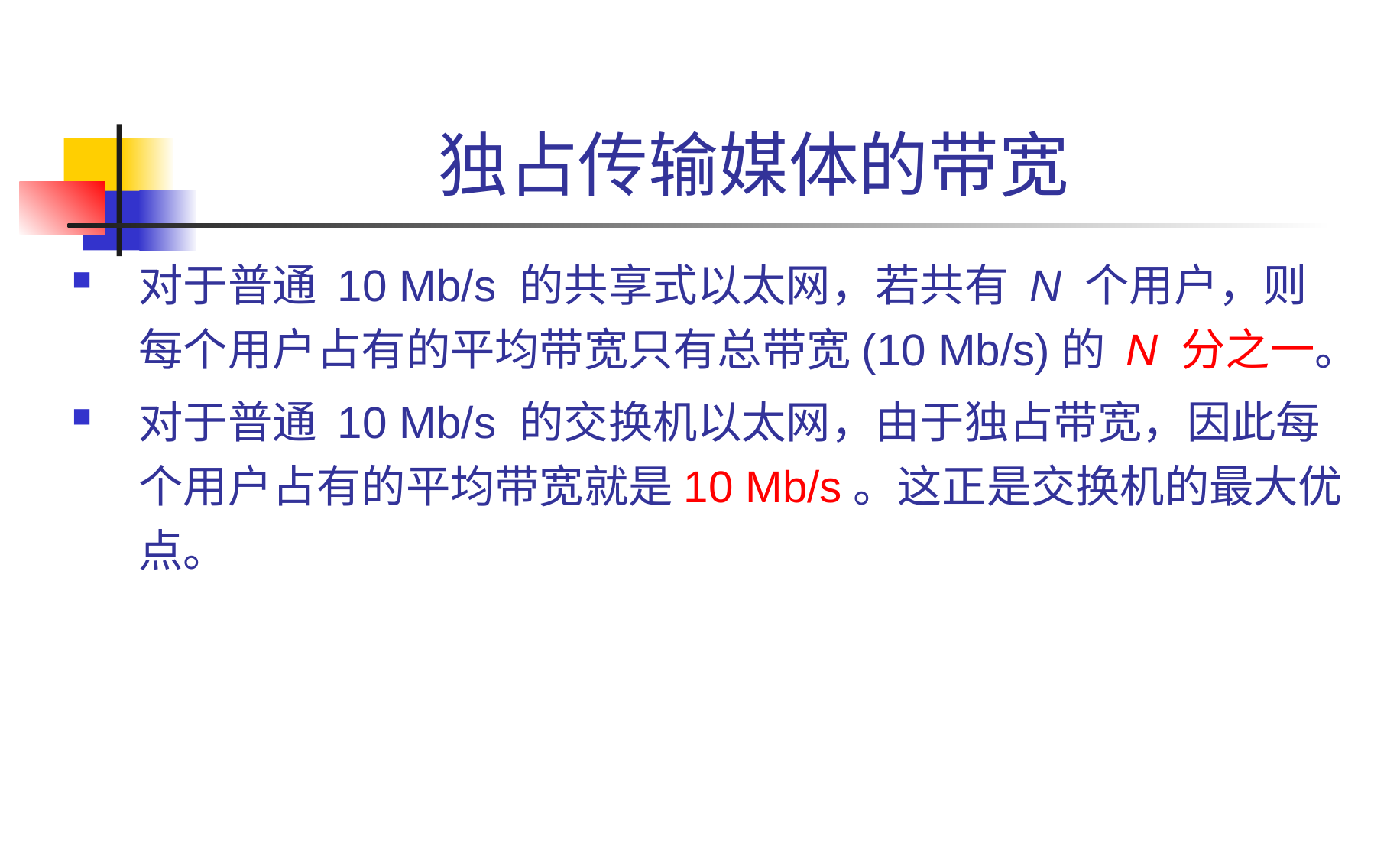

# 独占传输媒体的带宽
对于普通 10 Mb/s 的共享式以太网，若共有 N 个用户，则每个用户占有的平均带宽只有总带宽(10 Mb/s)的 N 分之一。
对于普通 10 Mb/s 的交换机以太网，由于独占带宽，因此每个用户占有的平均带宽就是10 Mb/s。这正是交换机的最大优点。